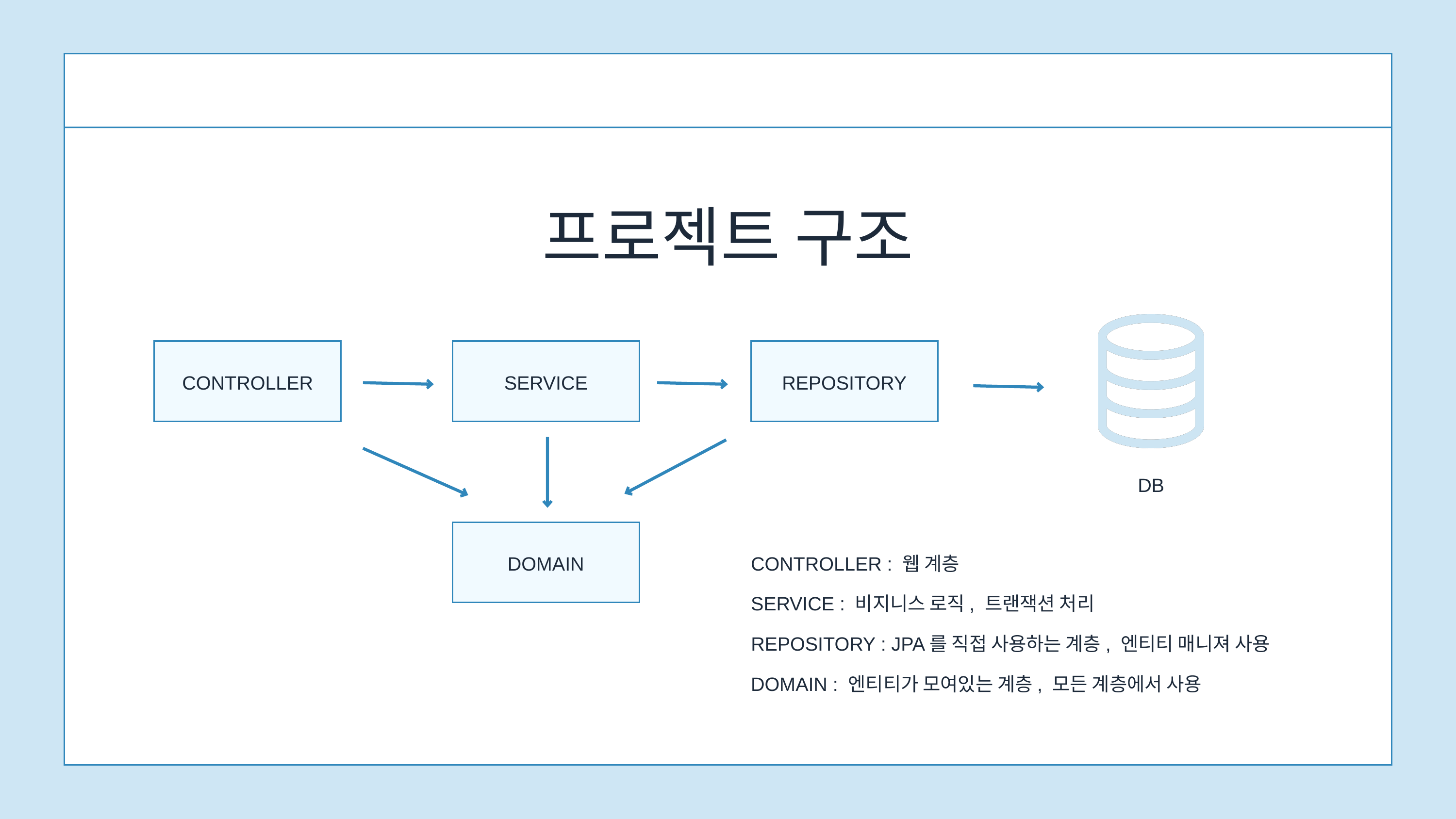

프로젝트 구조

CONTROLLER
SERVICE
REPOSITORY

DB

DOMAIN
CONTROLLER : 웹 계층
SERVICE : 비지니스 로직, 트랜잭션 처리
REPOSITORY : JPA를 직접 사용하는 계층, 엔티티 매니져 사용
DOMAIN : 엔티티가 모여있는 계층, 모든 계층에서 사용